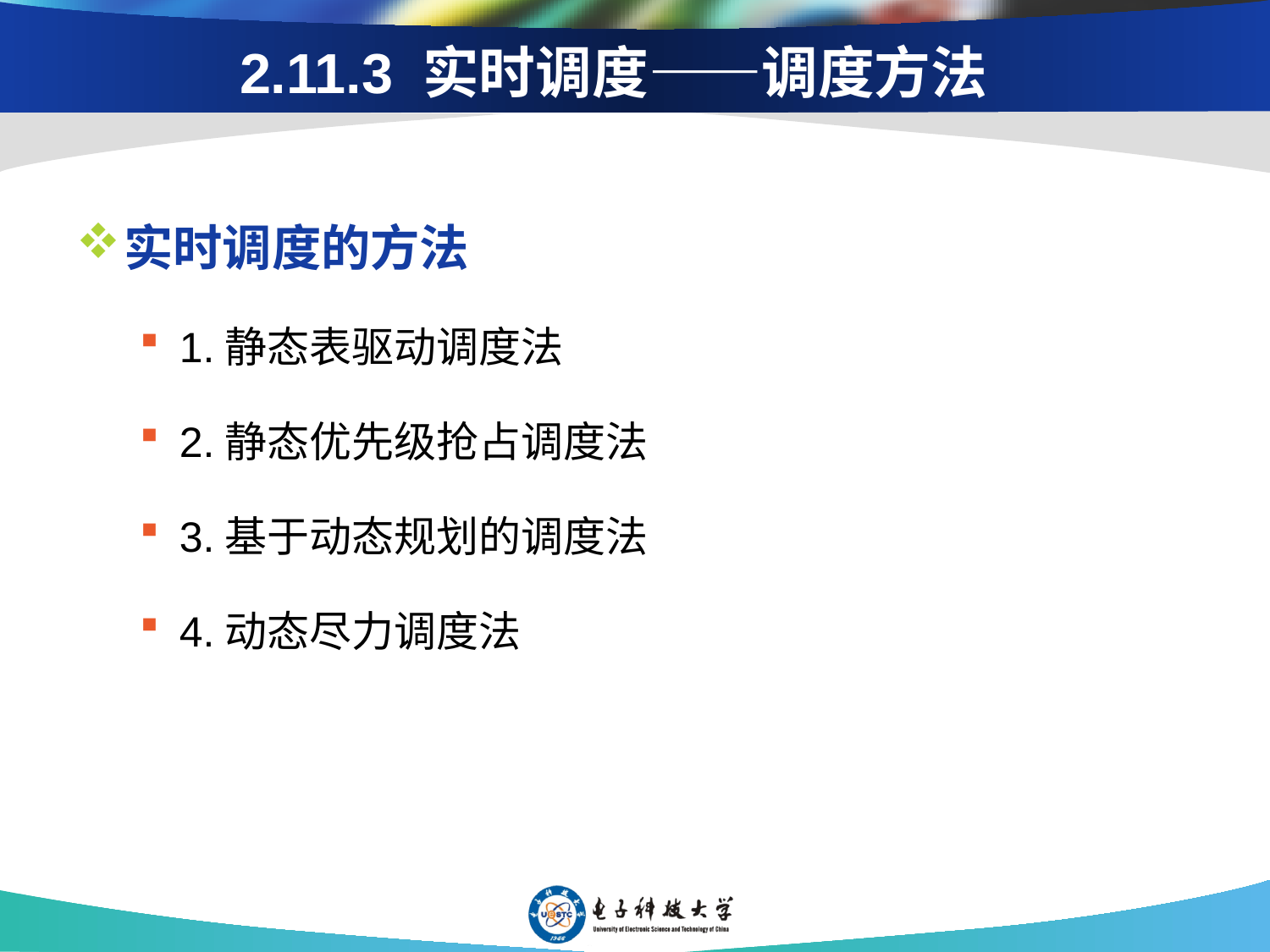

# 2.11.3 实时调度——调度方法
实时调度的方法
1.静态表驱动调度法
2.静态优先级抢占调度法
3.基于动态规划的调度法
4.动态尽力调度法